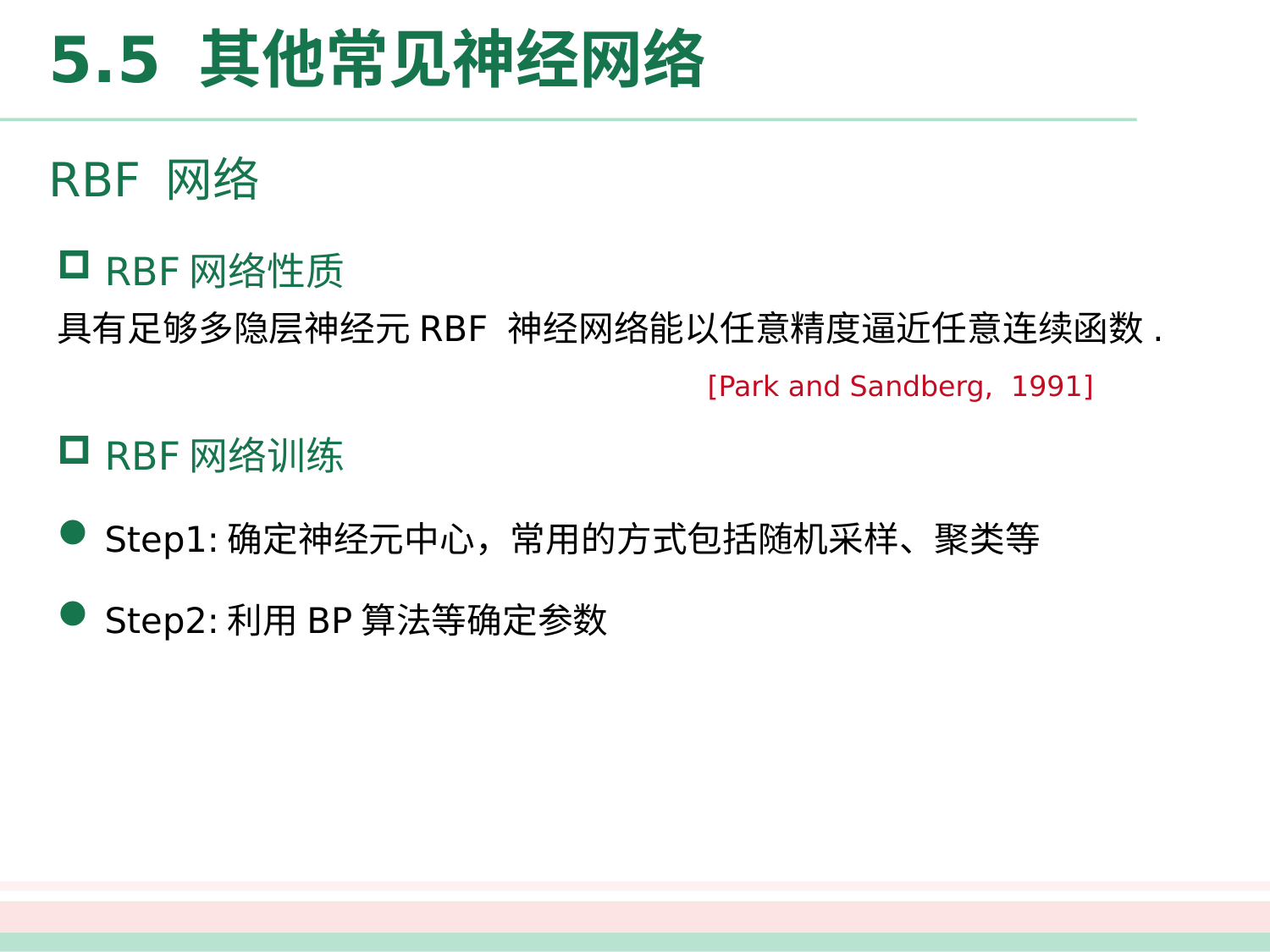

# 5.5 其他常见神经网络
RBF 网络
RBF网络性质
具有足够多隐层神经元RBF 神经网络能以任意精度逼近任意连续函数.
                                                          [Park and Sandberg,  1991]
RBF网络训练
Step1:确定神经元中心，常用的方式包括随机采样、聚类等
Step2:利用BP算法等确定参数